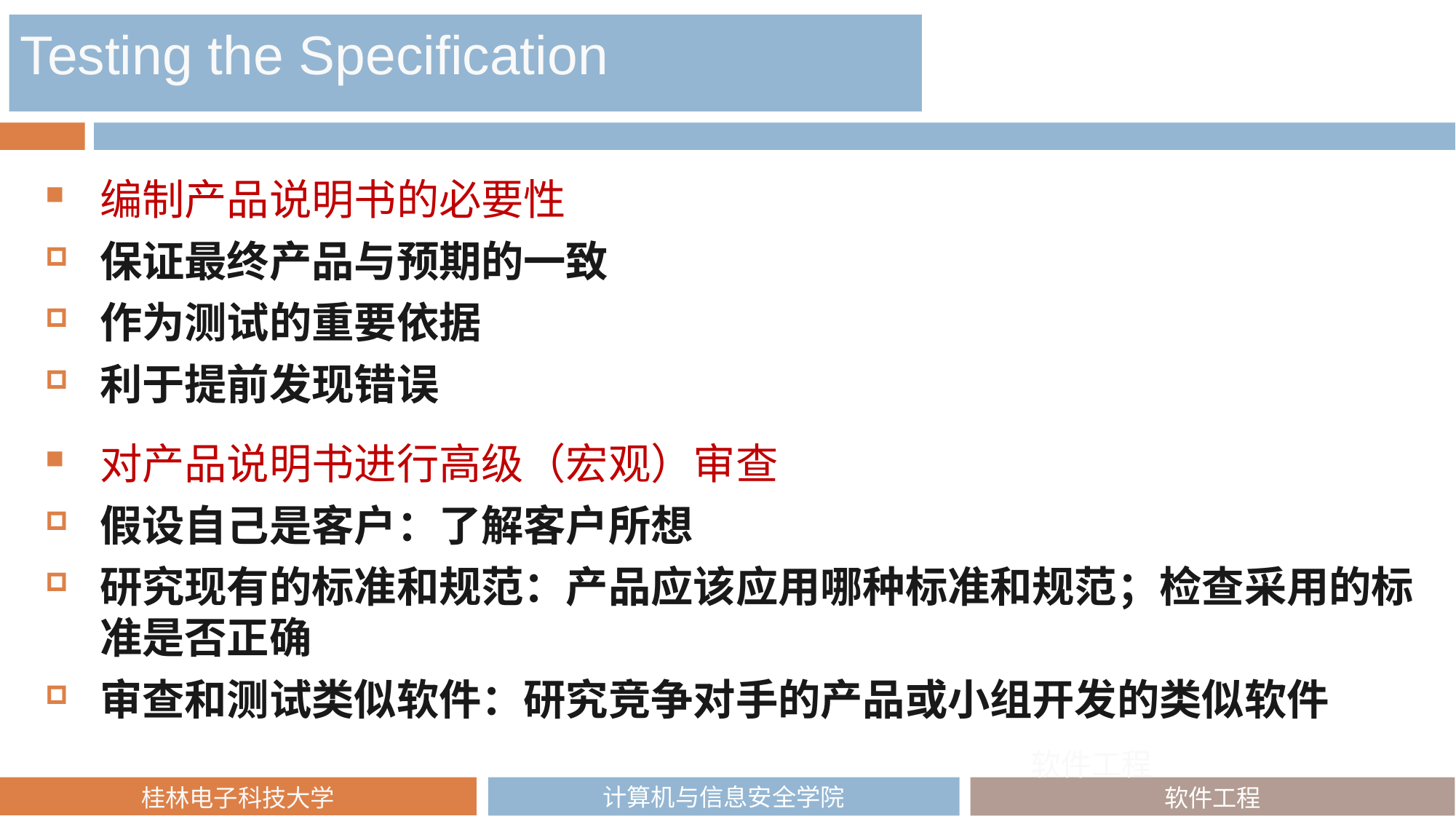

Testing the Specification
编制产品说明书的必要性
保证最终产品与预期的一致
作为测试的重要依据
利于提前发现错误
对产品说明书进行高级（宏观）审查
假设自己是客户：了解客户所想
研究现有的标准和规范：产品应该应用哪种标准和规范；检查采用的标准是否正确
审查和测试类似软件：研究竞争对手的产品或小组开发的类似软件
软件工程